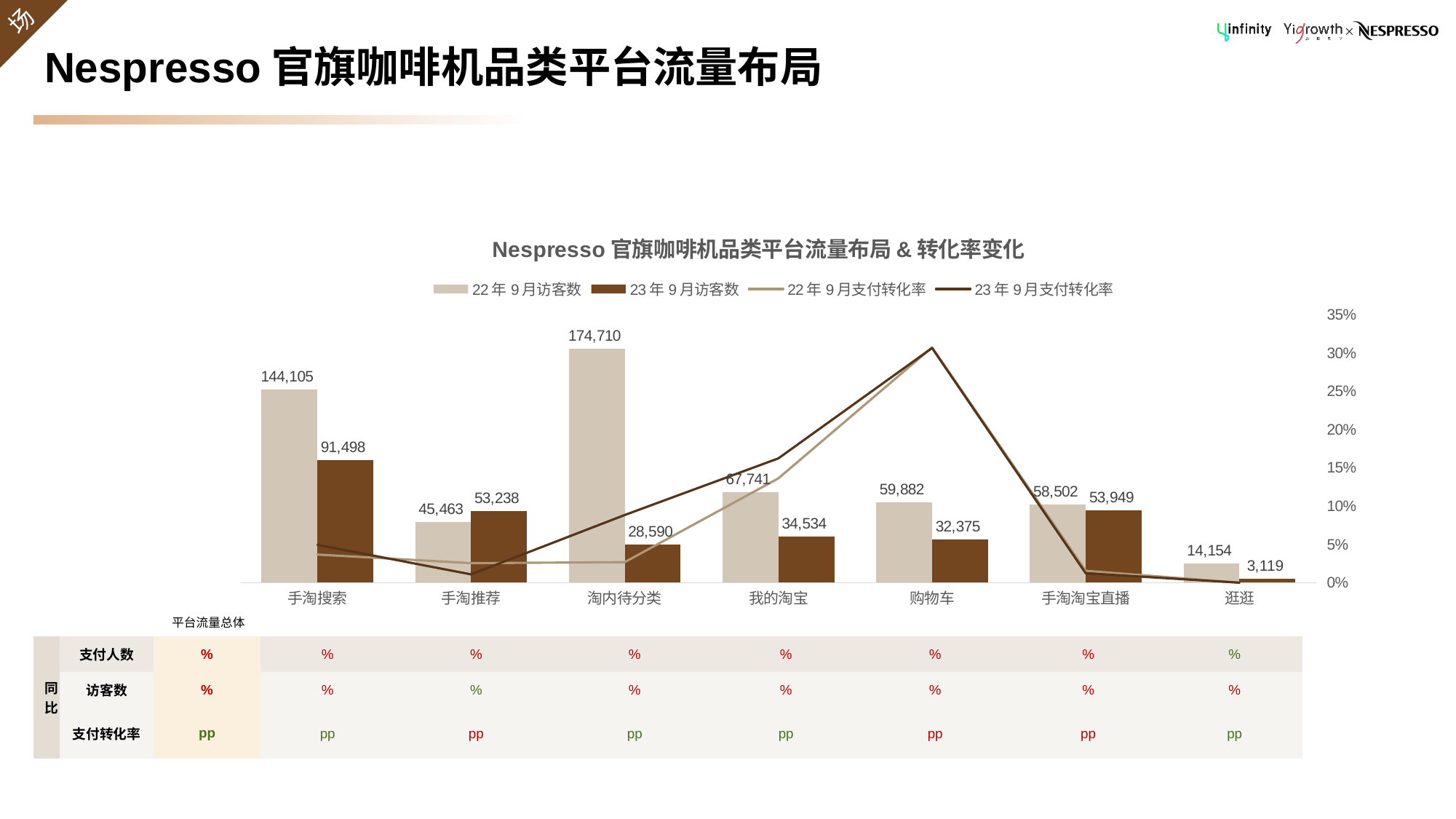

# Nespresso官旗咖啡机品类平台流量布局

### Chart: Nespresso官旗咖啡机品类平台流量布局&转化率变化

| Category | 22年9月访客数 | 23年9月访客数 | 22年9月支付转化率 | 23年9月支付转化率 |
|---|---|---|---|---|
| 手淘搜索 | 144105.0 | 91498.0 | 0.0367 | 0.0494 |
| 手淘推荐 | 45463.0 | 53238.0 | 0.0255 | 0.0108 |
| 淘内待分类 | 174710.0 | 28590.0 | 0.0268 | 0.0884 |
| 我的淘宝 | 67741.0 | 34534.0 | 0.1363 | 0.1624 |
| 购物车 | 59882.0 | 32375.0 | 0.3075 | 0.3067 |
| 手淘淘宝直播 | 58502.0 | 53949.0 | 0.0155 | 0.0123 |
| 逛逛 | 14154.0 | 3119.0 | 0.0 | 0.0 |
平台流量总体
| 同比 | 支付人数 | % | % | % | % | % | % | % | % |
| --- | --- | --- | --- | --- | --- | --- | --- | --- | --- |
|  | 访客数 | % | % | % | % | % | % | % | % |
|  | 支付转化率 | pp | pp | pp | pp | pp | pp | pp | pp |